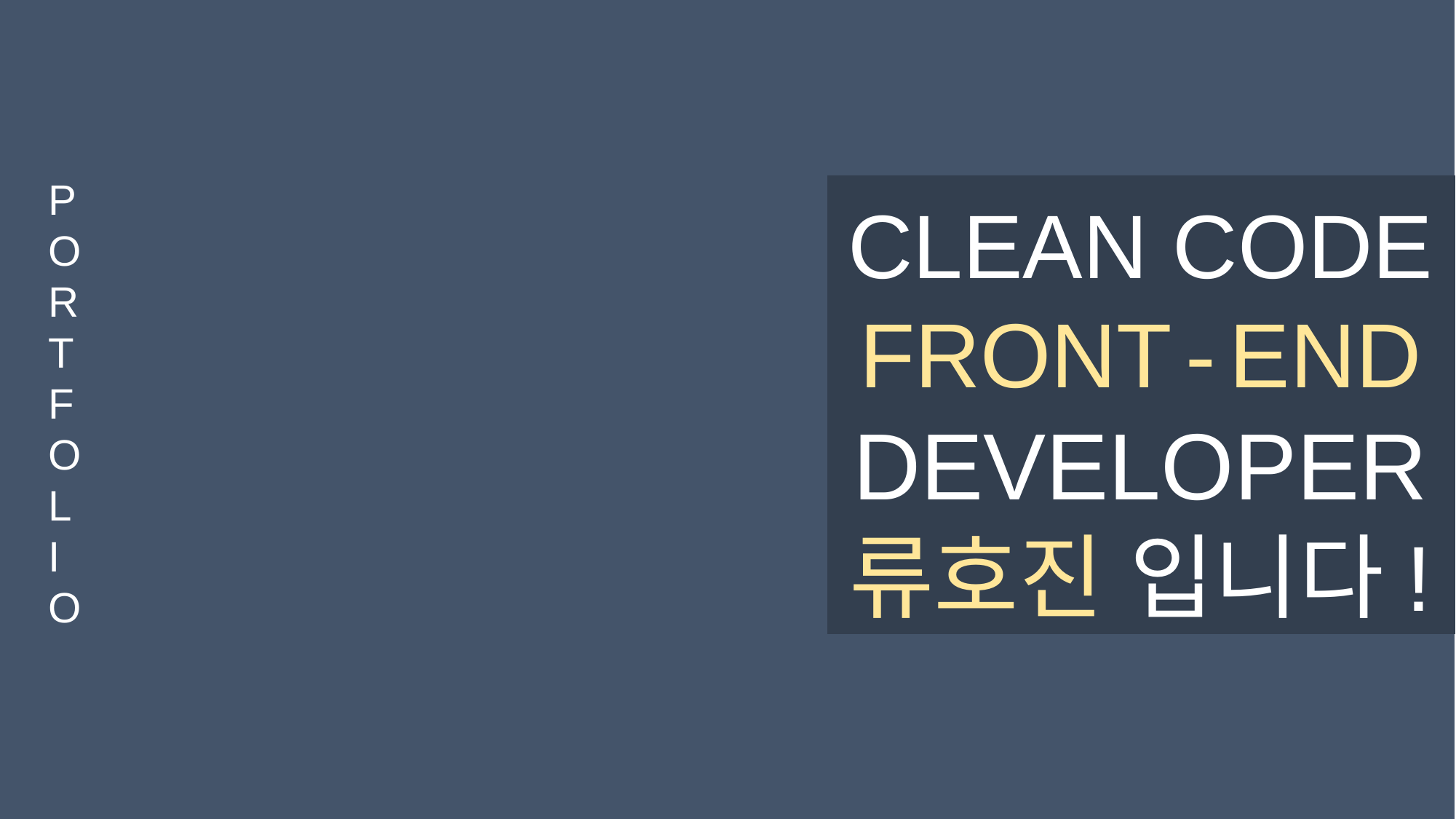

P
O
R
T
F
O
L
I
O

CLEAN CODE
FRONT - END
DEVELOPER
류호진 입니다!